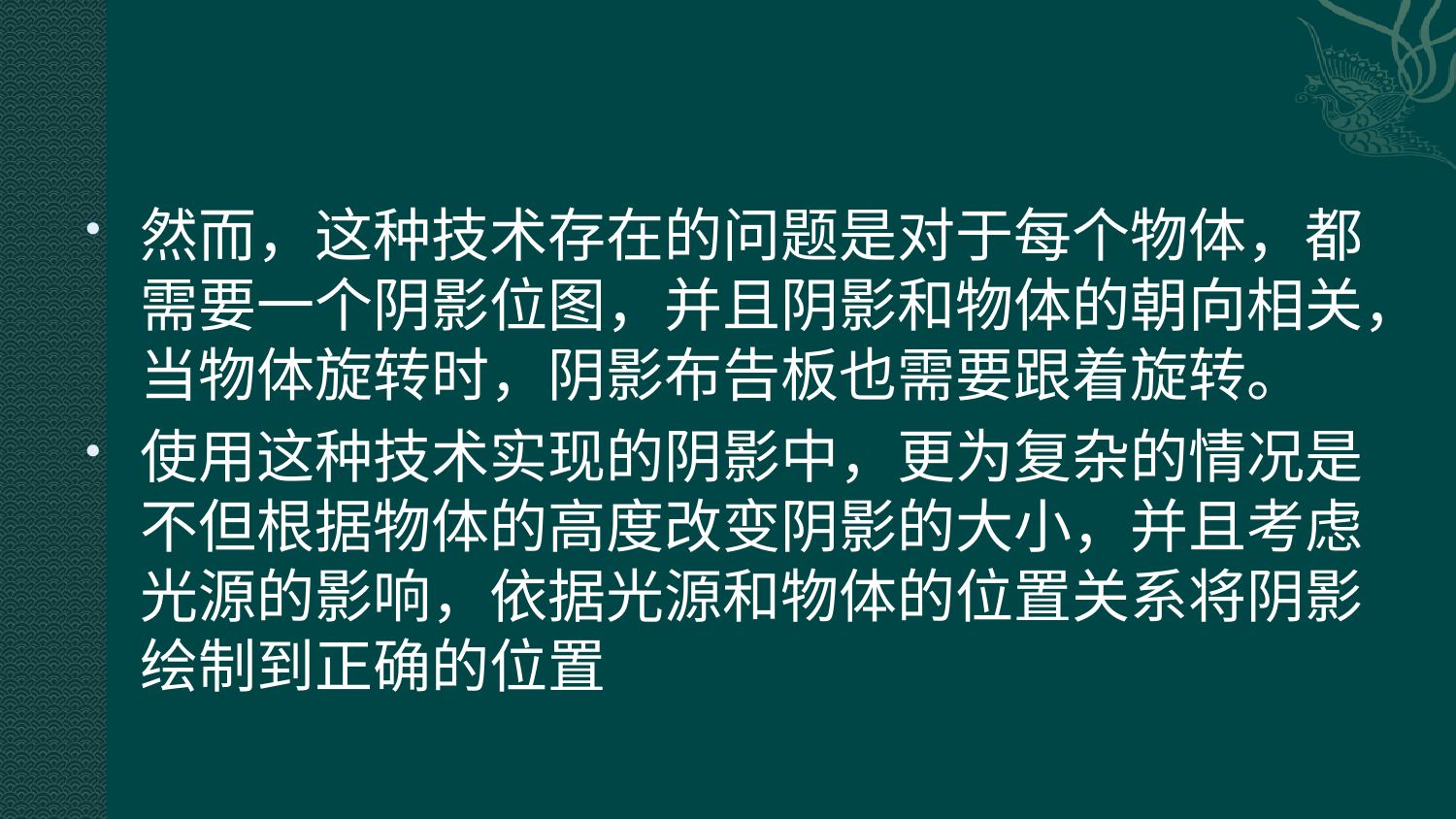

#
然而，这种技术存在的问题是对于每个物体，都需要一个阴影位图，并且阴影和物体的朝向相关，当物体旋转时，阴影布告板也需要跟着旋转。
使用这种技术实现的阴影中，更为复杂的情况是不但根据物体的高度改变阴影的大小，并且考虑光源的影响，依据光源和物体的位置关系将阴影绘制到正确的位置